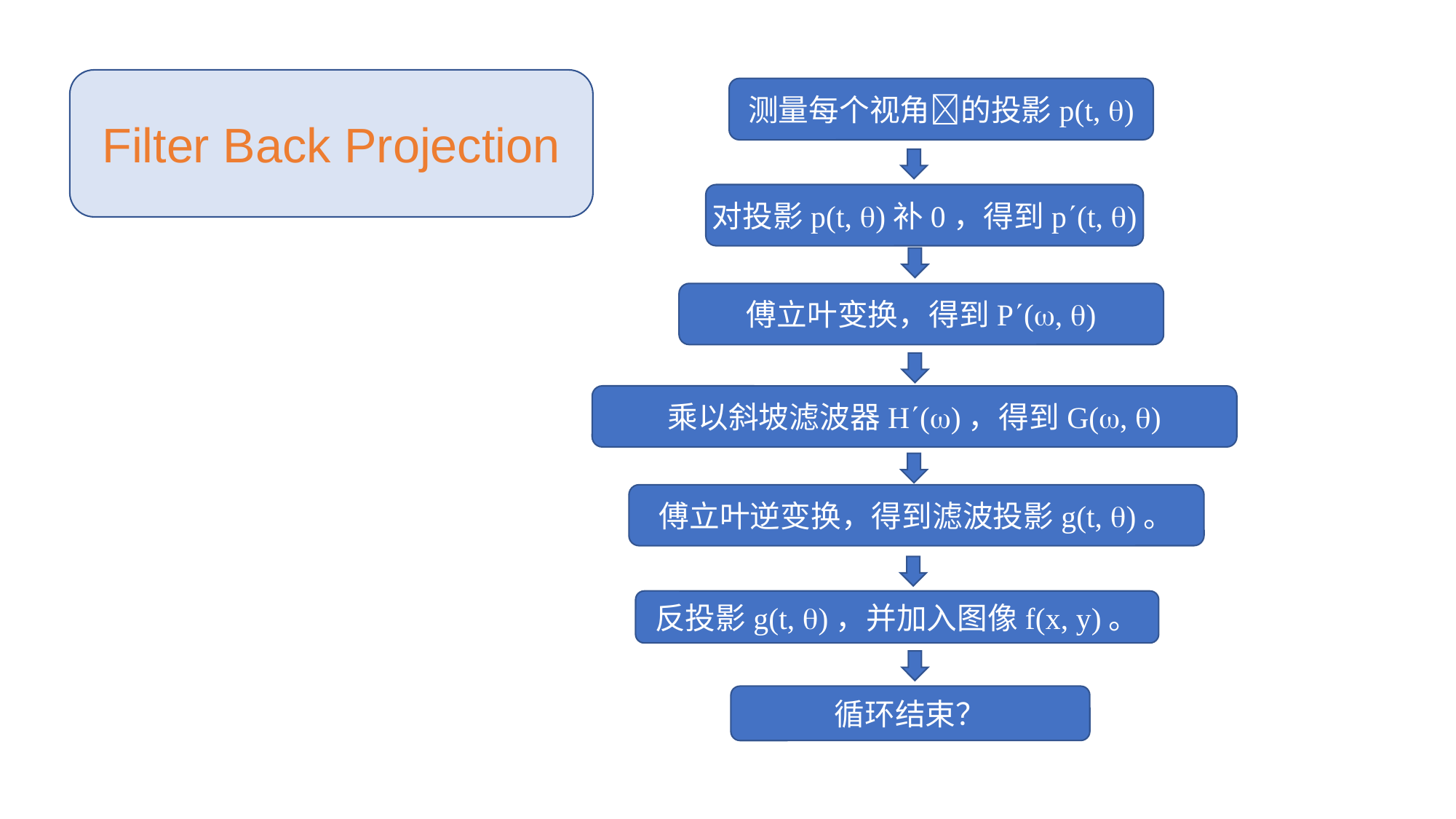

Filter Back Projection
测量每个视角θ的投影p(t, θ)

对投影p(t, θ)补0，得到p′(t, θ)
傅立叶变换，得到P′(ω, θ)
乘以斜坡滤波器H′(ω)，得到G(ω, θ)
傅立叶逆变换，得到滤波投影g(t, θ)。
反投影g(t, θ)，并加入图像f(x, y)。
循环结束？